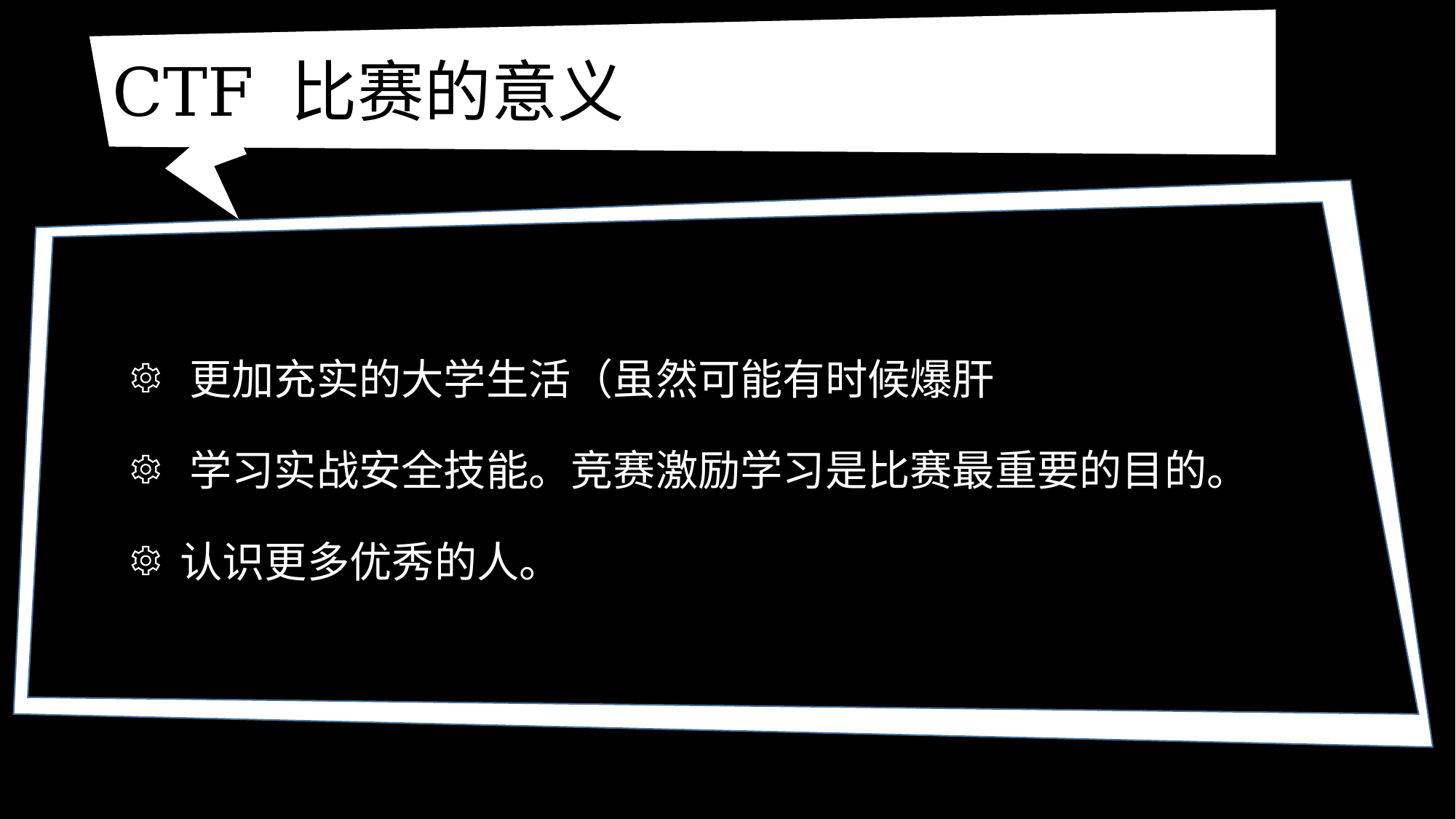

# CTF 比赛的意义
  更加充实的大学生活（虽然可能有时候爆肝
  学习实战安全技能。竞赛激励学习是比赛最重要的目的。
 认识更多优秀的人。